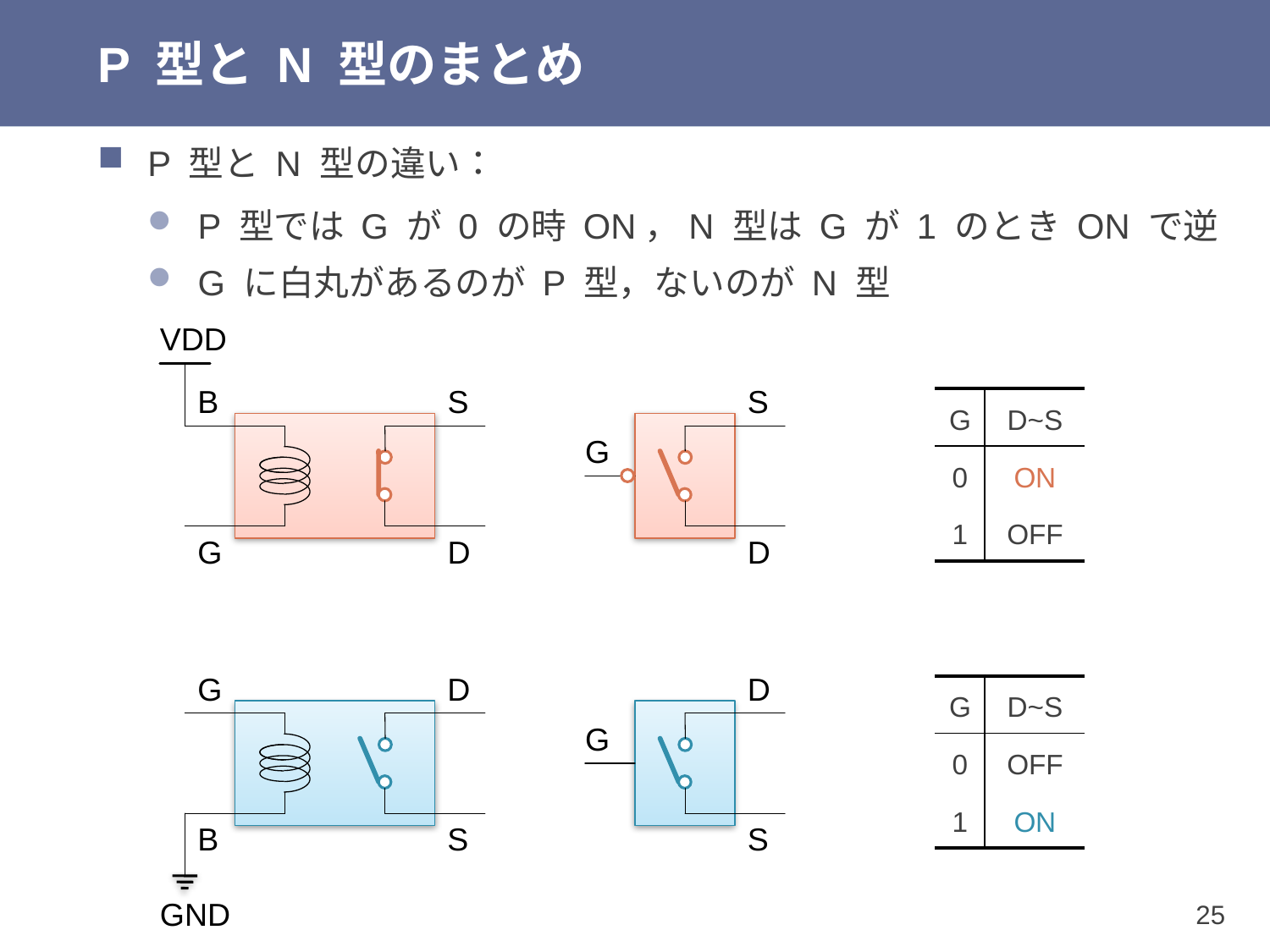

# P 型と N 型のまとめ
P 型と N 型の違い：
P 型では G が 0 の時 ON，N 型は G が 1 のとき ON で逆
G に白丸があるのが P 型，ないのが N 型
VDD
B
S

G
D
S

G

D

| G | D~S |
| --- | --- |
| 0 | ON |
| 1 | OFF |
G
D

B
S
GND
D

G

S
| G | D~S |
| --- | --- |
| 0 | OFF |
| 1 | ON |